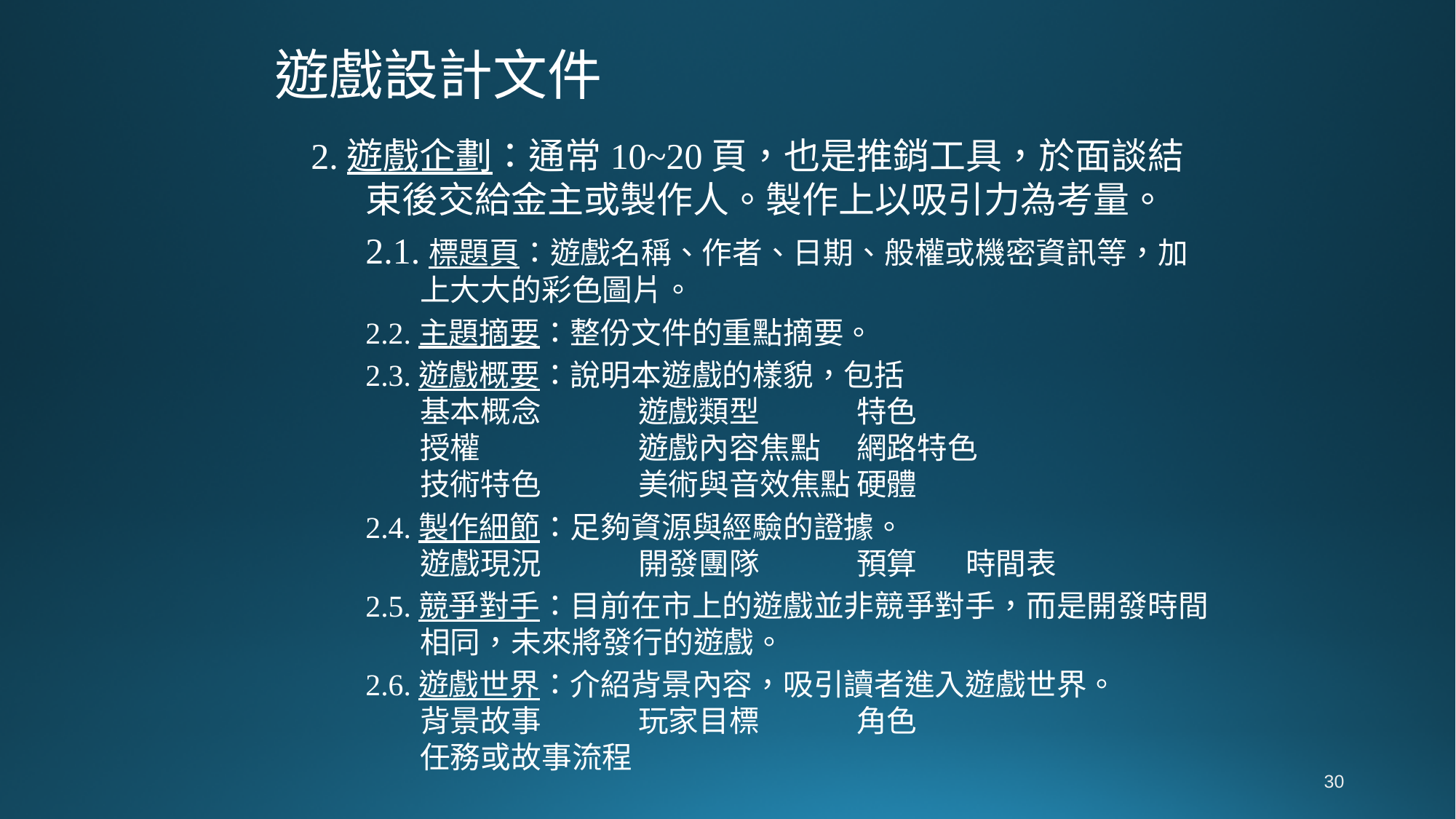

# 遊戲設計文件
2.遊戲企劃：通常10~20頁，也是推銷工具，於面談結束後交給金主或製作人。製作上以吸引力為考量。
2.1.標題頁：遊戲名稱、作者、日期、般權或機密資訊等，加上大大的彩色圖片。
2.2.主題摘要：整份文件的重點摘要。
2.3.遊戲概要：說明本遊戲的樣貌，包括
基本概念	遊戲類型	特色
授權		遊戲內容焦點	網路特色
技術特色	美術與音效焦點	硬體
2.4.製作細節：足夠資源與經驗的證據。
遊戲現況	開發團隊	預算	時間表
2.5.競爭對手：目前在市上的遊戲並非競爭對手，而是開發時間相同，未來將發行的遊戲。
2.6.遊戲世界：介紹背景內容，吸引讀者進入遊戲世界。
背景故事	玩家目標	角色
任務或故事流程
30